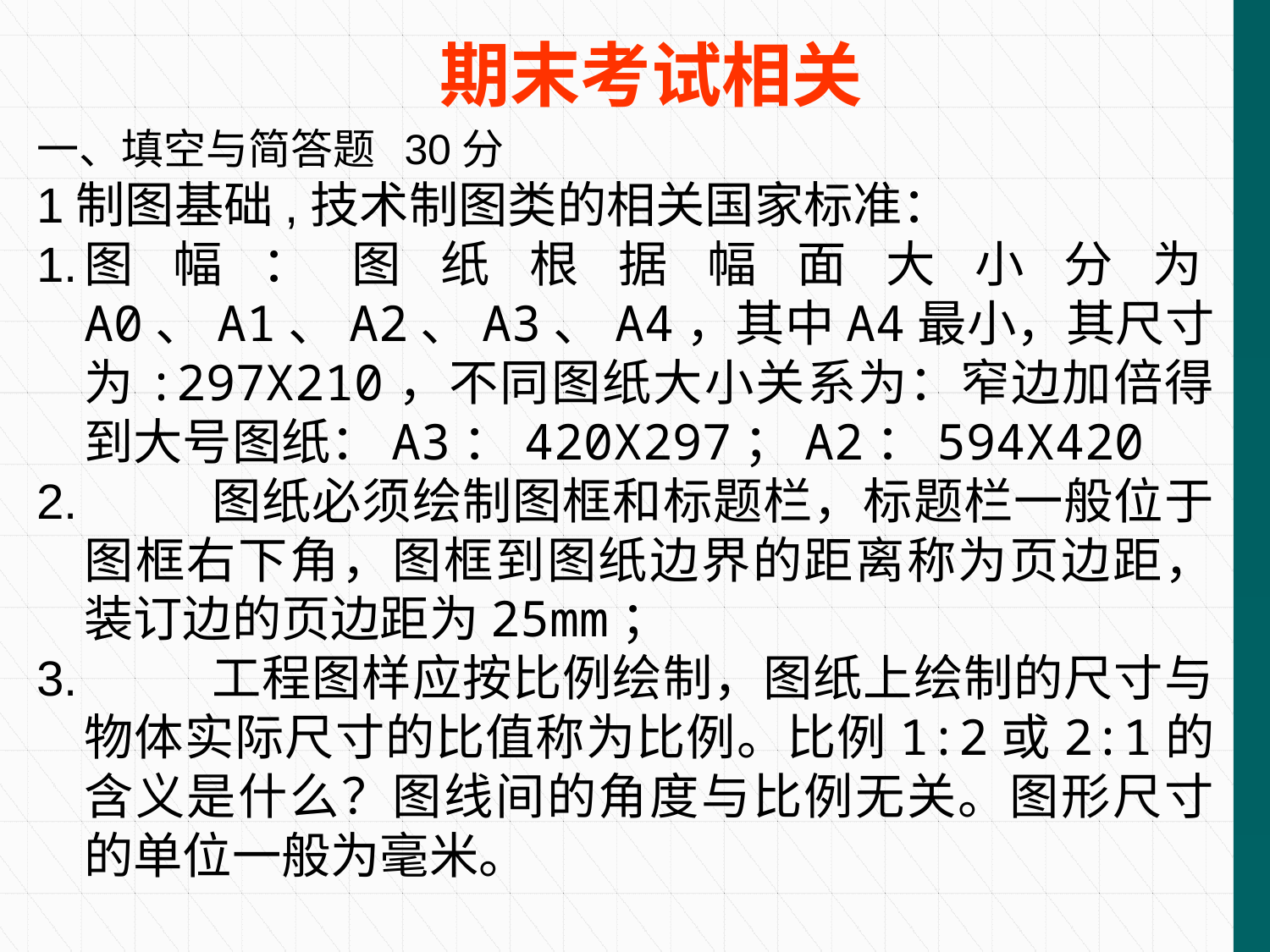

期末考试相关
一、填空与简答题  30分
1制图基础,技术制图类的相关国家标准：
图幅：图纸根据幅面大小分为A0、A1、A2、A3、A4，其中A4最小，其尺寸为:297X210，不同图纸大小关系为：窄边加倍得到大号图纸：A3：420X297；A2：594X420
	图纸必须绘制图框和标题栏，标题栏一般位于图框右下角，图框到图纸边界的距离称为页边距，装订边的页边距为25mm；
	工程图样应按比例绘制，图纸上绘制的尺寸与物体实际尺寸的比值称为比例。比例1:2或2:1的含义是什么？图线间的角度与比例无关。图形尺寸的单位一般为毫米。